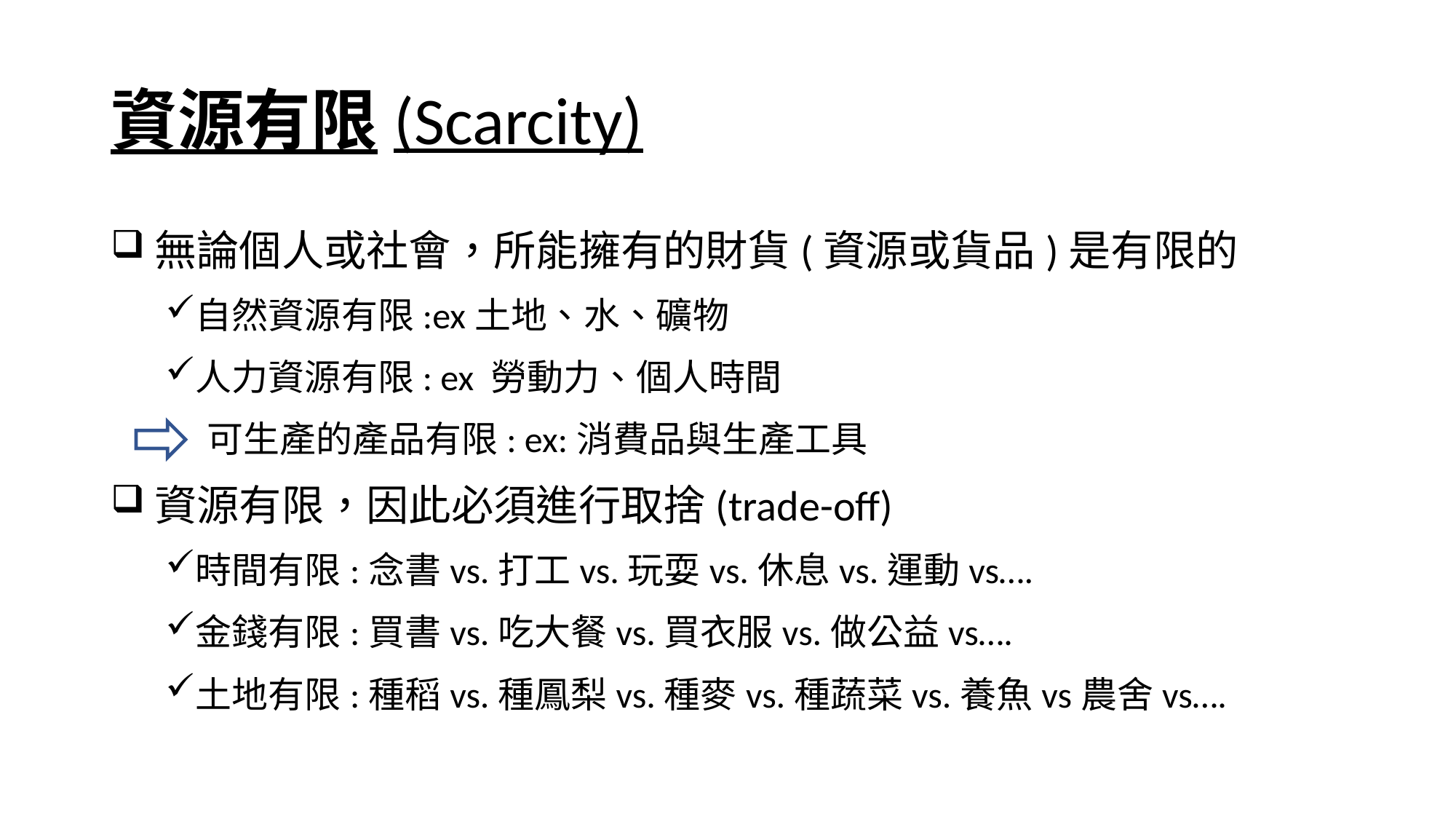

# 資源有限(Scarcity)
無論個人或社會，所能擁有的財貨(資源或貨品)是有限的
自然資源有限:ex土地、水、礦物
人力資源有限: ex 勞動力、個人時間
    可生產的產品有限: ex:消費品與生產工具
資源有限，因此必須進行取捨(trade-off)
時間有限:念書vs.打工vs.玩耍vs.休息vs.運動vs….
金錢有限:買書vs.吃大餐vs.買衣服vs.做公益vs….
土地有限:種稻vs.種鳳梨vs.種麥vs.種蔬菜vs.養魚vs農舍vs….